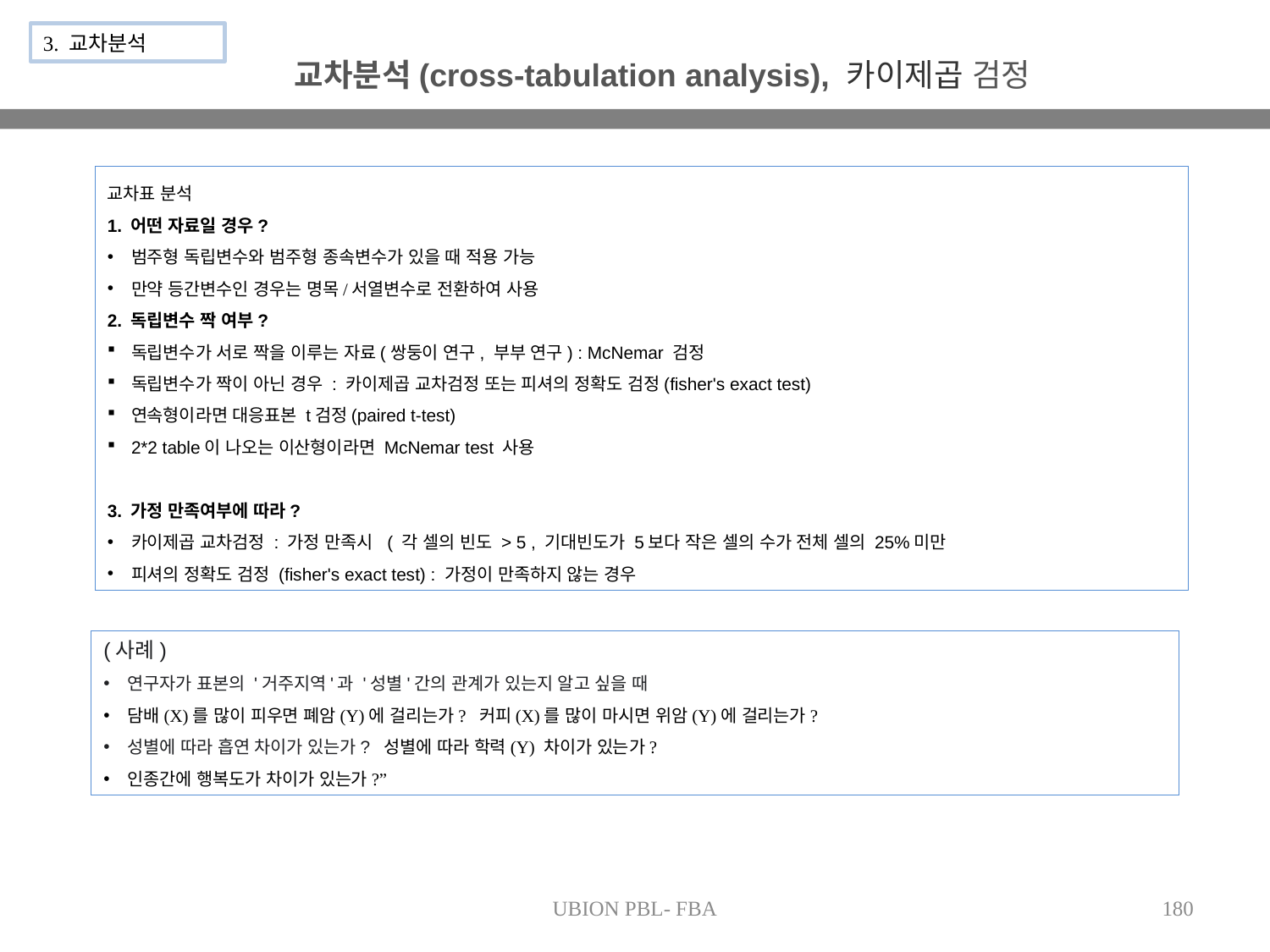

3. 교차분석
교차분석(cross-tabulation analysis), 카이제곱 검정

교차표 분석
1. 어떤 자료일 경우?
범주형 독립변수와 범주형 종속변수가 있을 때 적용 가능
만약 등간변수인 경우는 명목/서열변수로 전환하여 사용
2. 독립변수 짝 여부?
독립변수가 서로 짝을 이루는 자료(쌍둥이 연구, 부부 연구) : McNemar 검정
독립변수가 짝이 아닌 경우 : 카이제곱 교차검정 또는 피셔의 정확도 검정(fisher's exact test)
연속형이라면 대응표본 t검정(paired t-test)
2*2 table이 나오는 이산형이라면 McNemar test 사용

3. 가정 만족여부에 따라?
카이제곱 교차검정 : 가정 만족시  ( 각 셀의 빈도 > 5 , 기대빈도가 5보다 작은 셀의 수가 전체 셀의 25%미만
피셔의 정확도 검정 (fisher's exact test) : 가정이 만족하지 않는 경우
(사례)
연구자가 표본의 '거주지역'과 '성별'간의 관계가 있는지 알고 싶을 때
담배(X)를 많이 피우면 폐암(Y)에 걸리는가?  커피(X)를 많이 마시면 위암(Y)에 걸리는가?
성별에 따라 흡연 차이가 있는가?  성별에 따라 학력(Y) 차이가 있는가?
인종간에 행복도가 차이가 있는가?”
UBION PBL- FBA
180